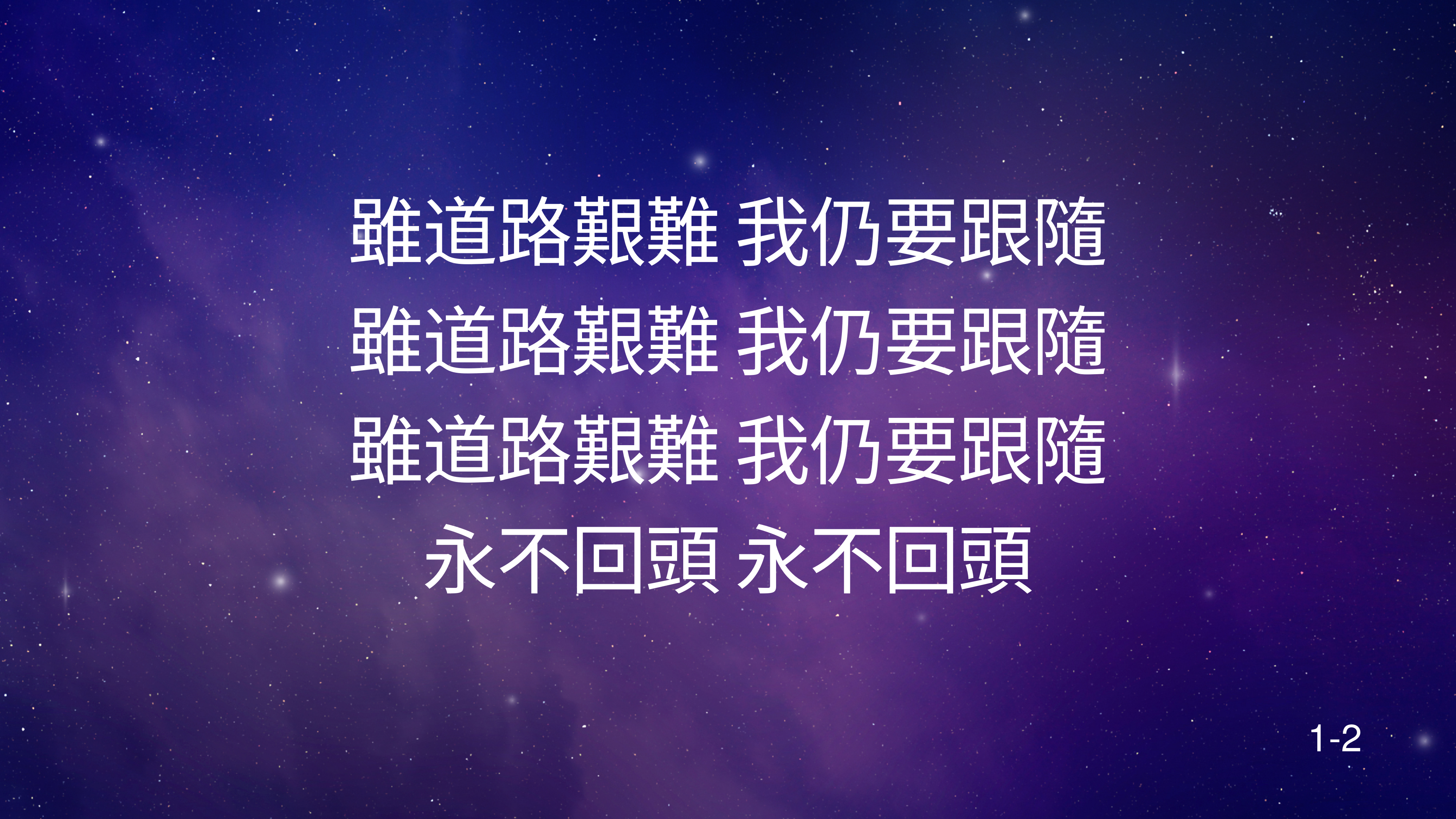

# 雖道路艱難 我仍要跟隨
雖道路艱難 我仍要跟隨
雖道路艱難 我仍要跟隨
永不回頭 永不回頭
1-2